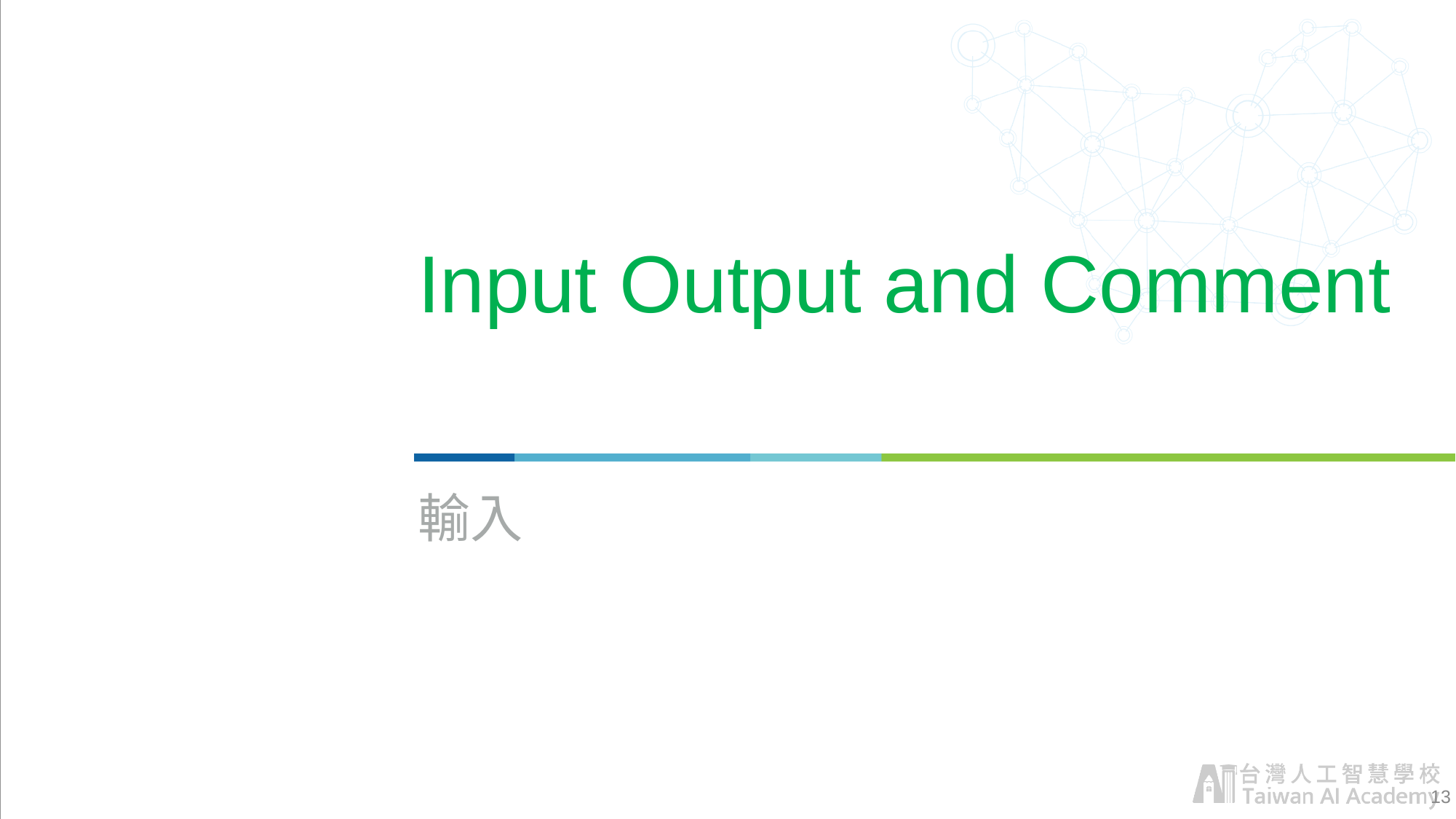

# Input Output and Comment
輸入
13